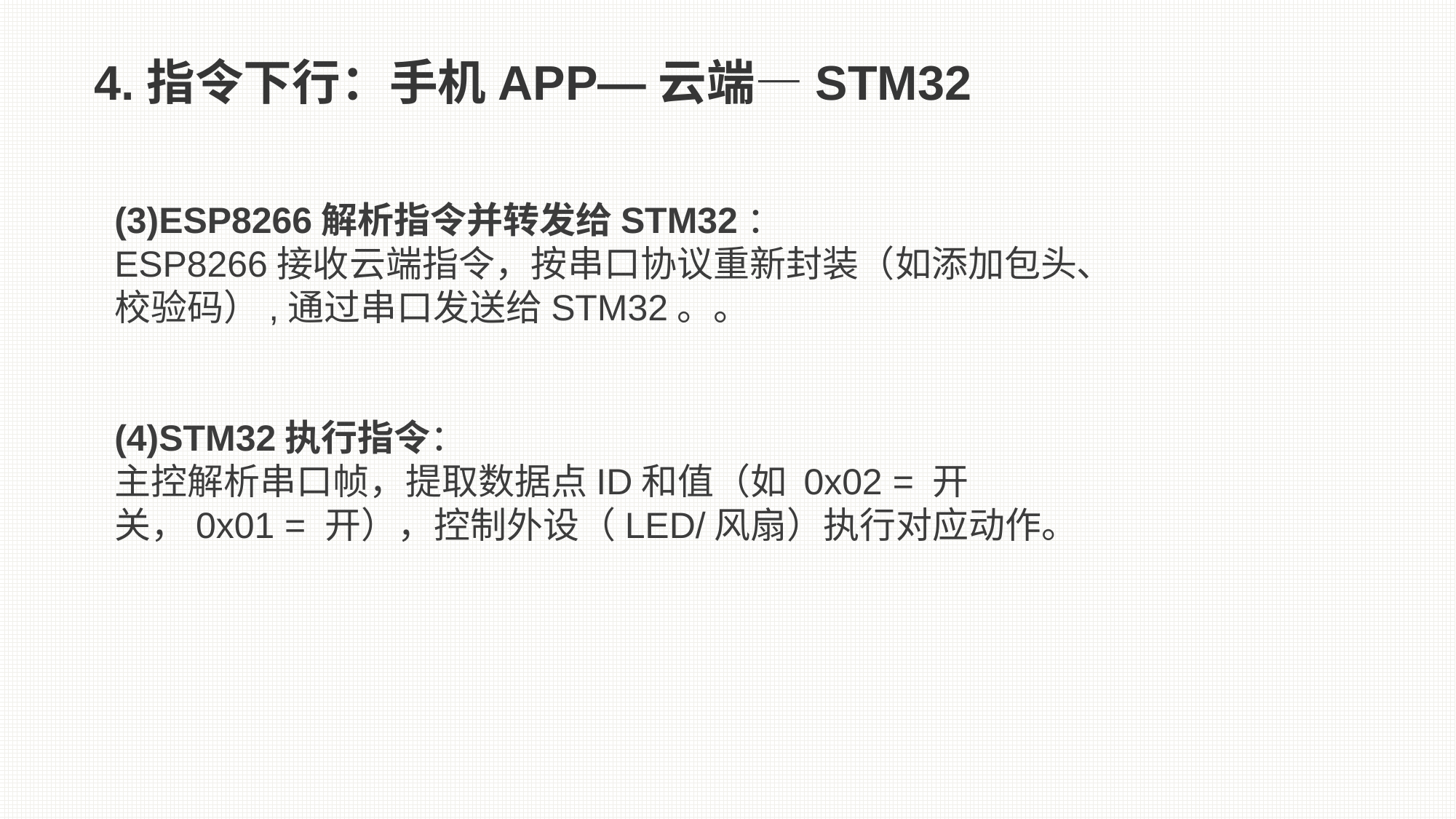

4.指令下行：手机APP—云端—STM32
(3)ESP8266解析指令并转发给STM32：
ESP8266接收云端指令，按串口协议重新封装（如添加包头、校验码）,通过串口发送给STM32。。
(4)STM32执行指令：
主控解析串口帧，提取数据点ID和值（如 0x02 = 开关，0x01 = 开），控制外设（LED/风扇）执行对应动作。